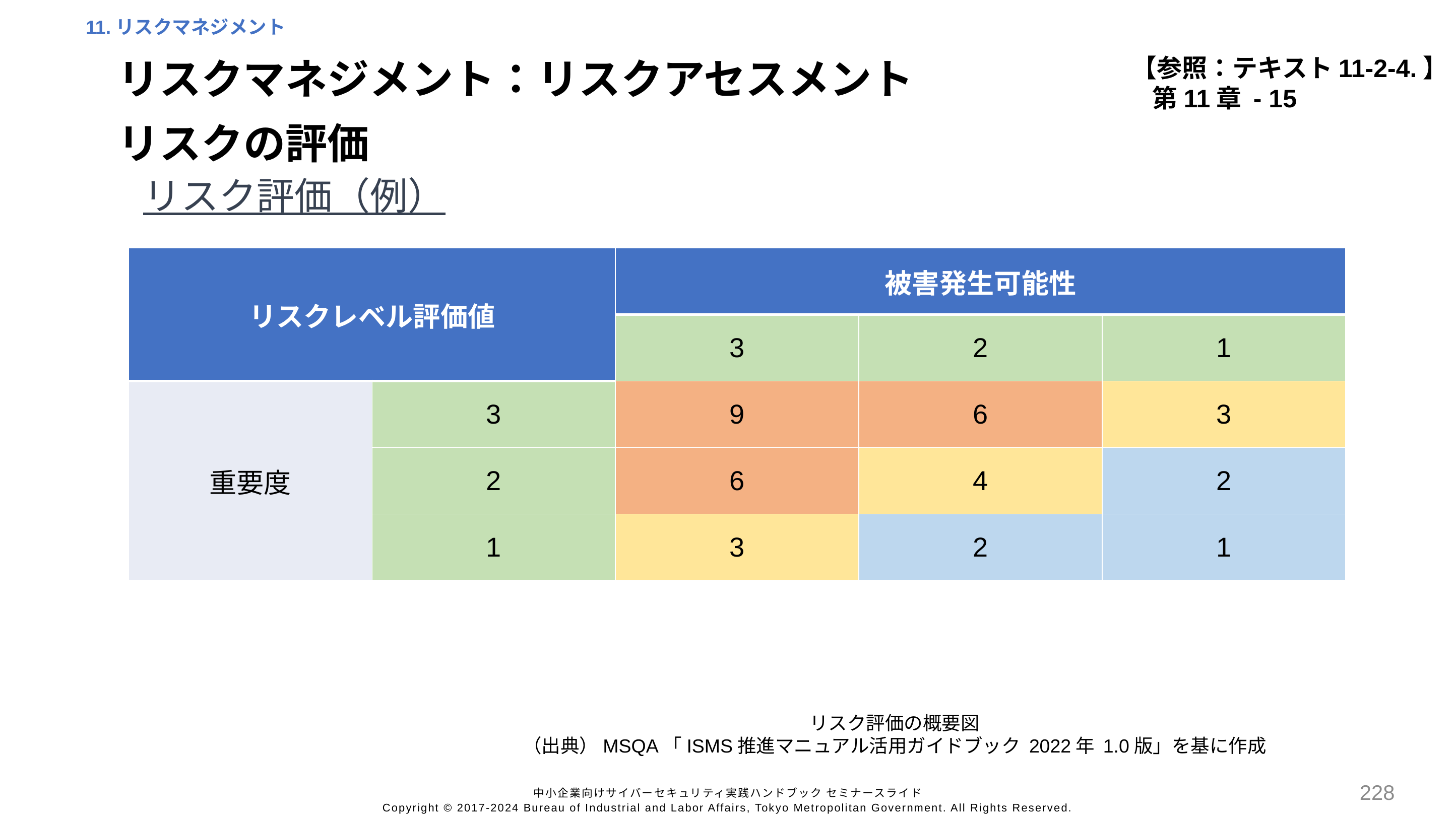

11.リスクマネジメント
【参照：テキスト11-2-4.】
第11章 - 15
リスクマネジメント：リスクアセスメント
リスクの評価
リスク評価（例）
| リスクレベル評価値 |  | 被害発生可能性 |  |  |
| --- | --- | --- | --- | --- |
|  |  | 3 | 2 | 1 |
| 重要度 | 3 | 9 | 6 | 3 |
|  | 2 | 6 | 4 | 2 |
|  | 1 | 3 | 2 | 1 |
リスク評価の概要図
（出典）MSQA「ISMS推進マニュアル活用ガイドブック 2022年 1.0版」を基に作成
228